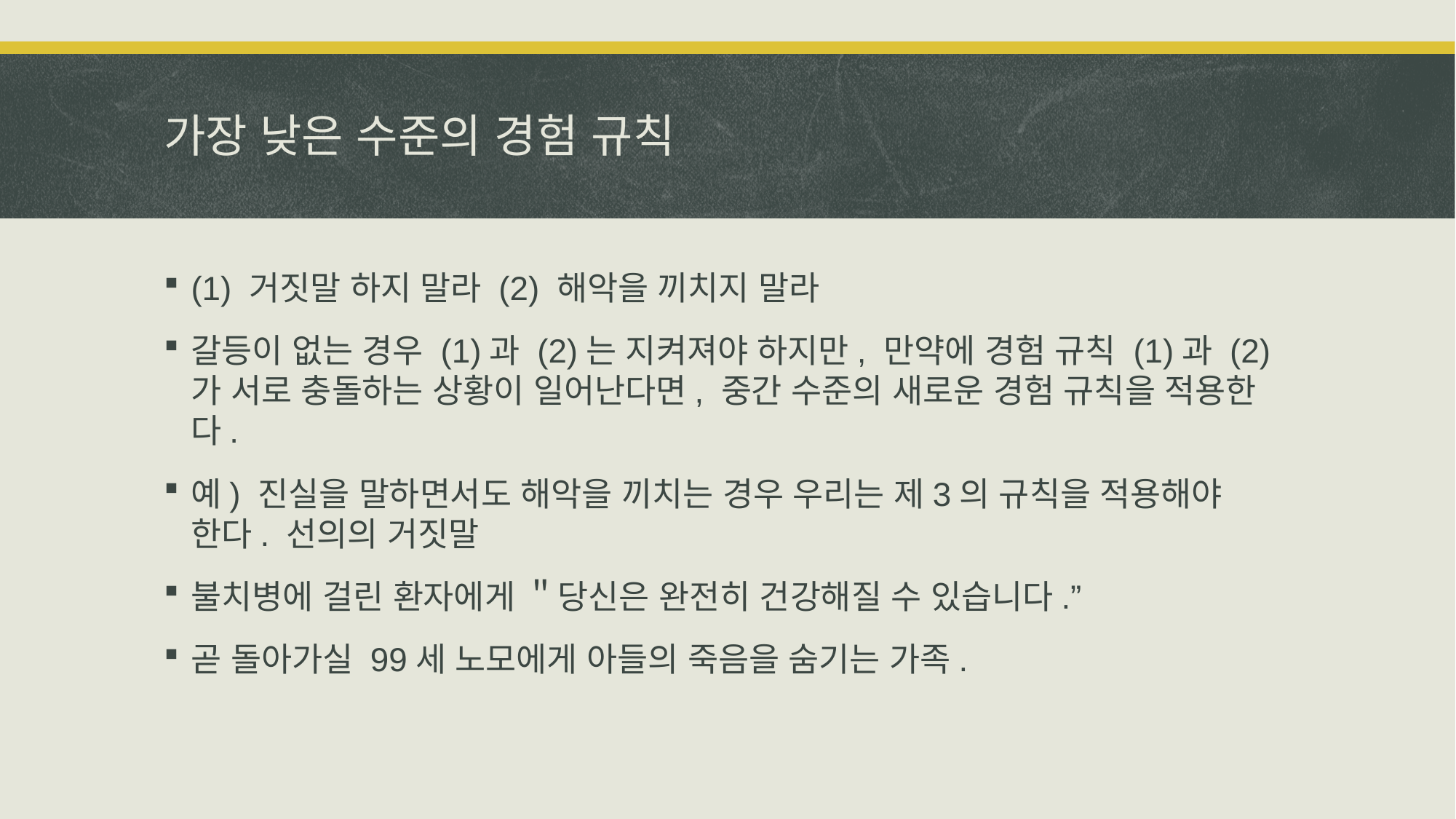

# 가장 낮은 수준의 경험 규칙
(1) 거짓말 하지 말라 (2) 해악을 끼치지 말라
갈등이 없는 경우 (1)과 (2)는 지켜져야 하지만, 만약에 경험 규칙 (1)과 (2)가 서로 충돌하는 상황이 일어난다면, 중간 수준의 새로운 경험 규칙을 적용한다.
예) 진실을 말하면서도 해악을 끼치는 경우 우리는 제3의 규칙을 적용해야 한다. 선의의 거짓말
불치병에 걸린 환자에게 ＂당신은 완전히 건강해질 수 있습니다.”
곧 돌아가실 99세 노모에게 아들의 죽음을 숨기는 가족.